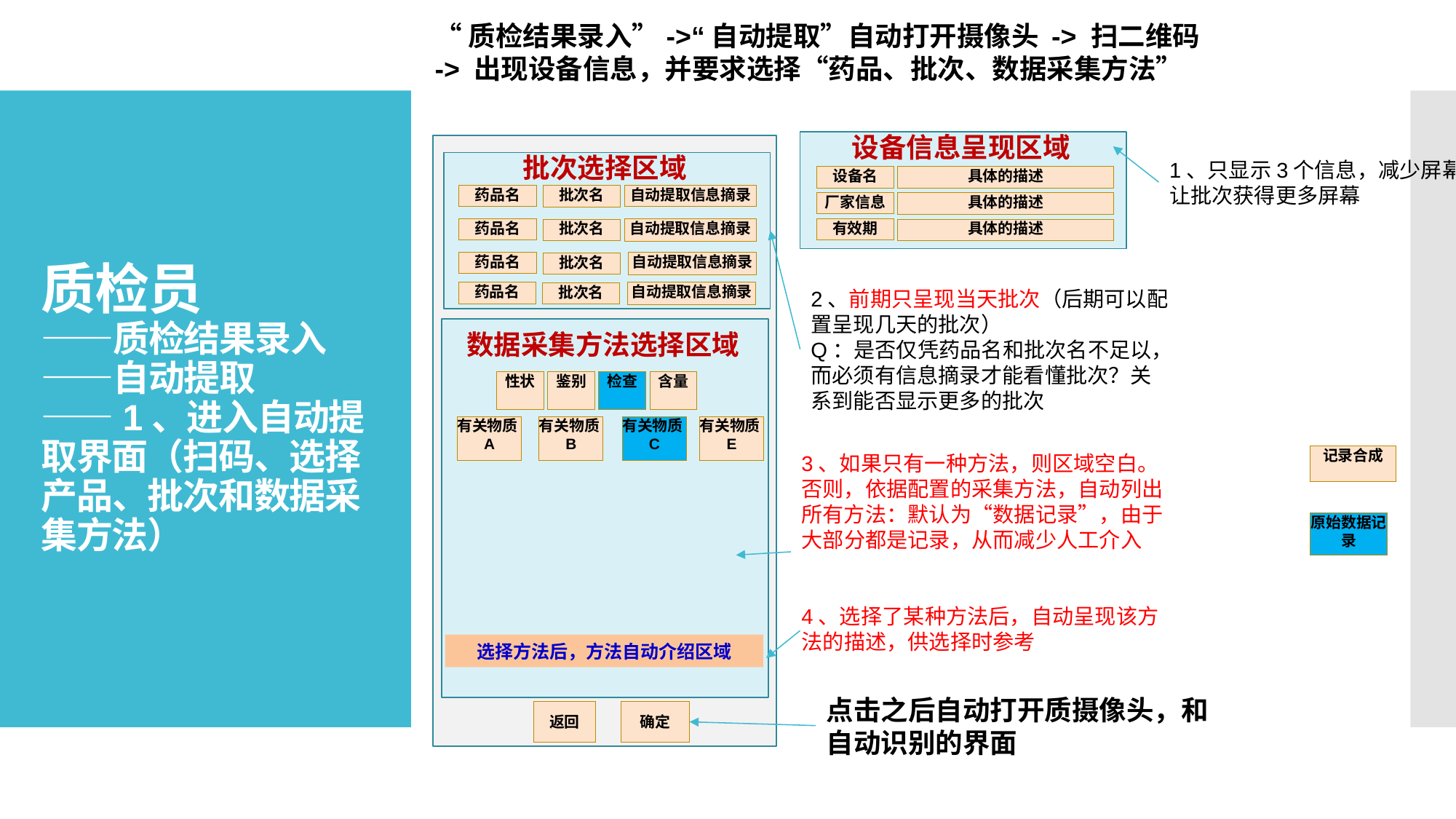

“质检结果录入”->“自动提取”自动打开摄像头 -> 扫二维码
-> 出现设备信息，并要求选择“药品、批次、数据采集方法”
设备信息呈现区域

# 质检员 ——质检结果录入 ——自动提取 ——1、进入自动提取界面（扫码、选择产品、批次和数据采集方法）
批次选择区域
1、只显示3个信息，减少屏幕占用，让批次获得更多屏幕

具体的描述
设备名
自动提取信息摘录
药品名
批次名
厂家信息
具体的描述
自动提取信息摘录
药品名
有效期
具体的描述
批次名
自动提取信息摘录
药品名
批次名

2、前期只呈现当天批次（后期可以配置呈现几天的批次）
Q：是否仅凭药品名和批次名不足以，而必须有信息摘录才能看懂批次？关系到能否显示更多的批次
自动提取信息摘录
药品名
批次名

数据采集方法选择区域
性状
鉴别
检查
含量
有关物质A
有关物质B
有关物质C
有关物质E
3、如果只有一种方法，则区域空白。
否则，依据配置的采集方法，自动列出所有方法：默认为“数据记录”，由于大部分都是记录，从而减少人工介入

4、选择了某种方法后，自动呈现该方法的描述，供选择时参考
记录合成
原始数据记录
选择方法后，方法自动介绍区域
点击之后自动打开质摄像头，和自动识别的界面
返回
确定